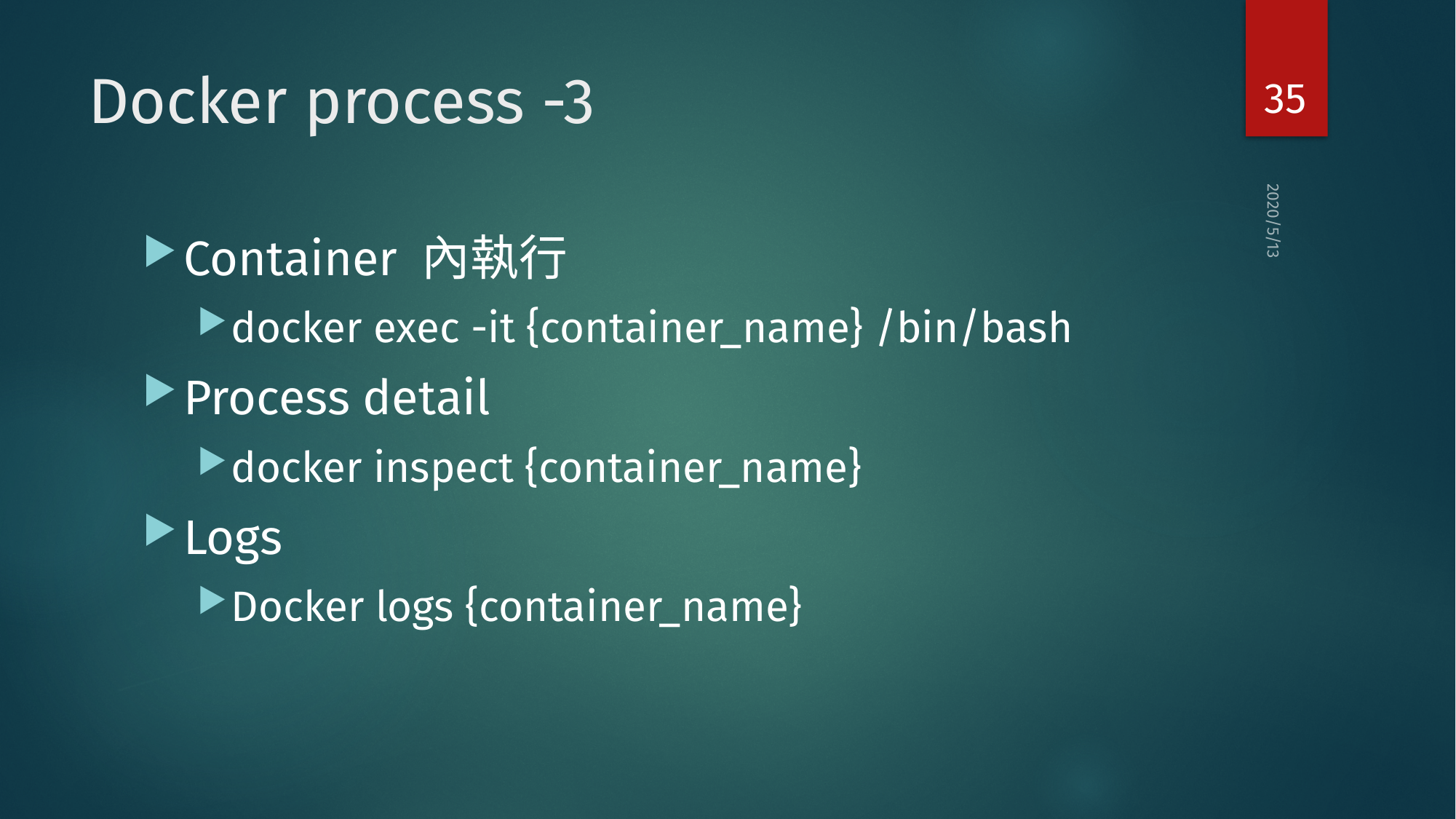

35
# Docker process -3
2020/5/13
Container 內執行
docker exec -it {container_name} /bin/bash
Process detail
docker inspect {container_name}
Logs
Docker logs {container_name}